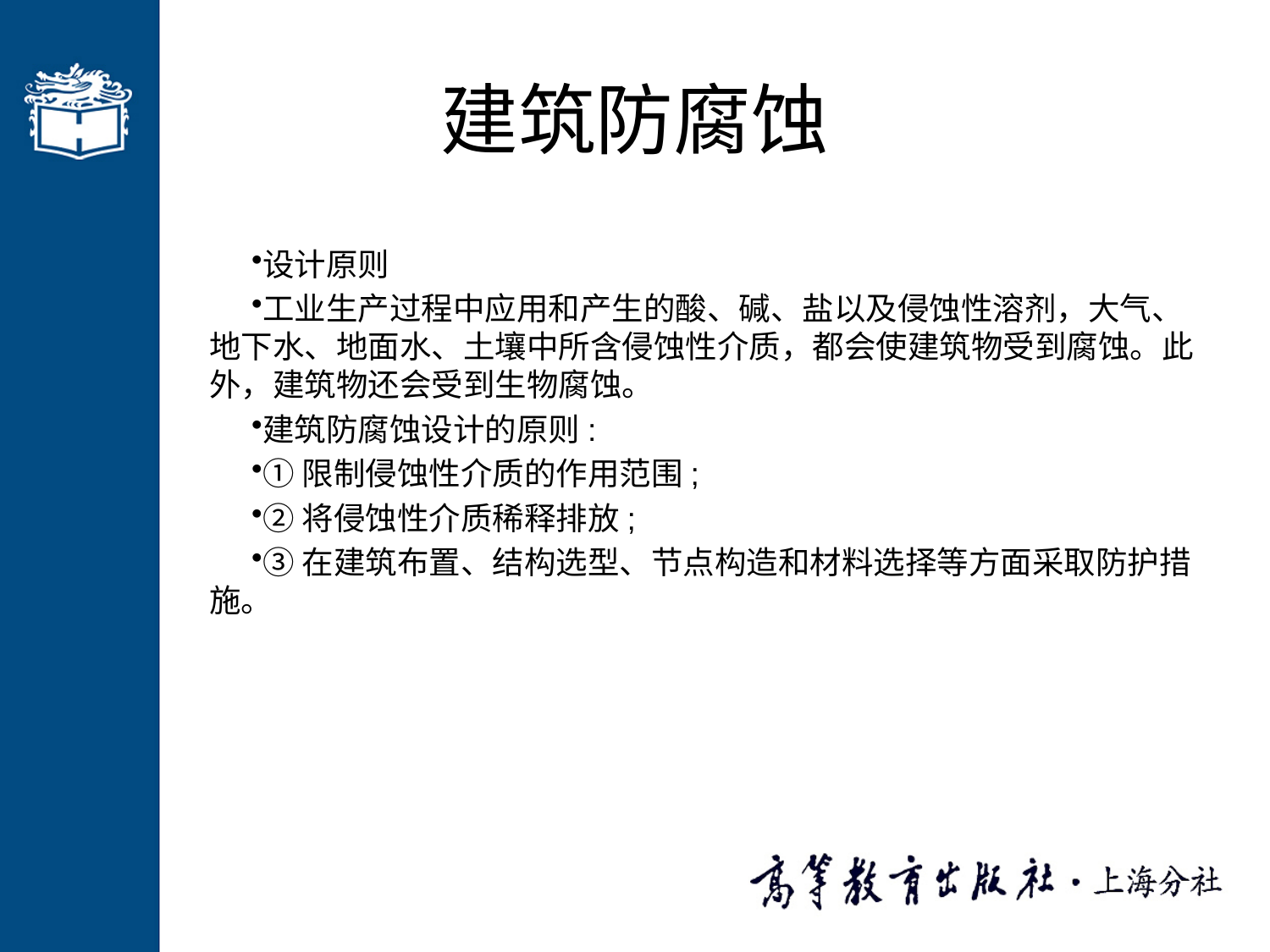

# 建筑防腐蚀
设计原则
工业生产过程中应用和产生的酸、碱、盐以及侵蚀性溶剂，大气、地下水、地面水、土壤中所含侵蚀性介质，都会使建筑物受到腐蚀。此外，建筑物还会受到生物腐蚀。
建筑防腐蚀设计的原则:
①限制侵蚀性介质的作用范围;
②将侵蚀性介质稀释排放;
③在建筑布置、结构选型、节点构造和材料选择等方面采取防护措施。